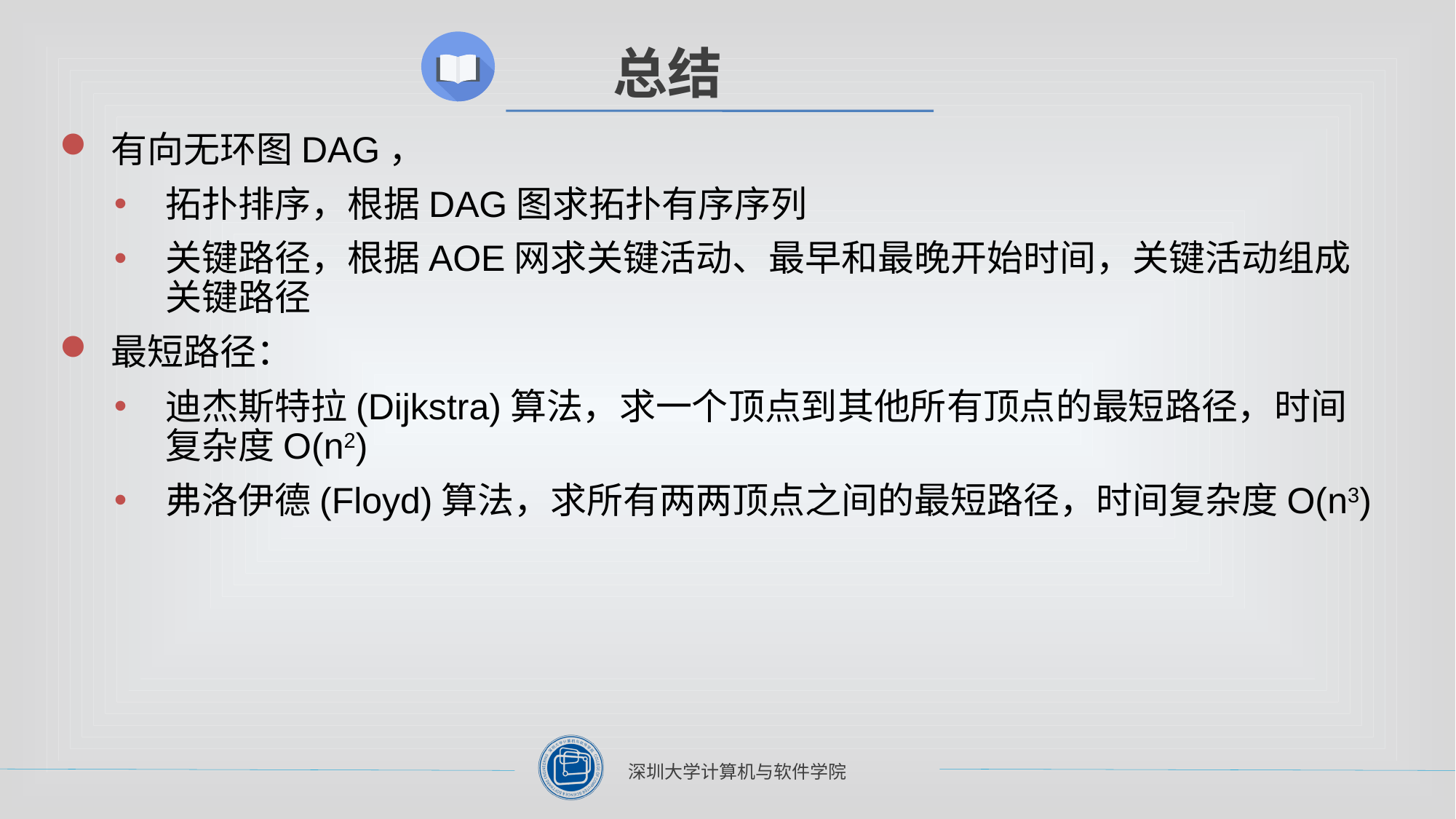

有向无环图DAG，
拓扑排序，根据DAG图求拓扑有序序列
关键路径，根据AOE网求关键活动、最早和最晚开始时间，关键活动组成关键路径
最短路径：
迪杰斯特拉(Dijkstra)算法，求一个顶点到其他所有顶点的最短路径，时间复杂度O(n2)
弗洛伊德(Floyd)算法，求所有两两顶点之间的最短路径，时间复杂度O(n3)

145